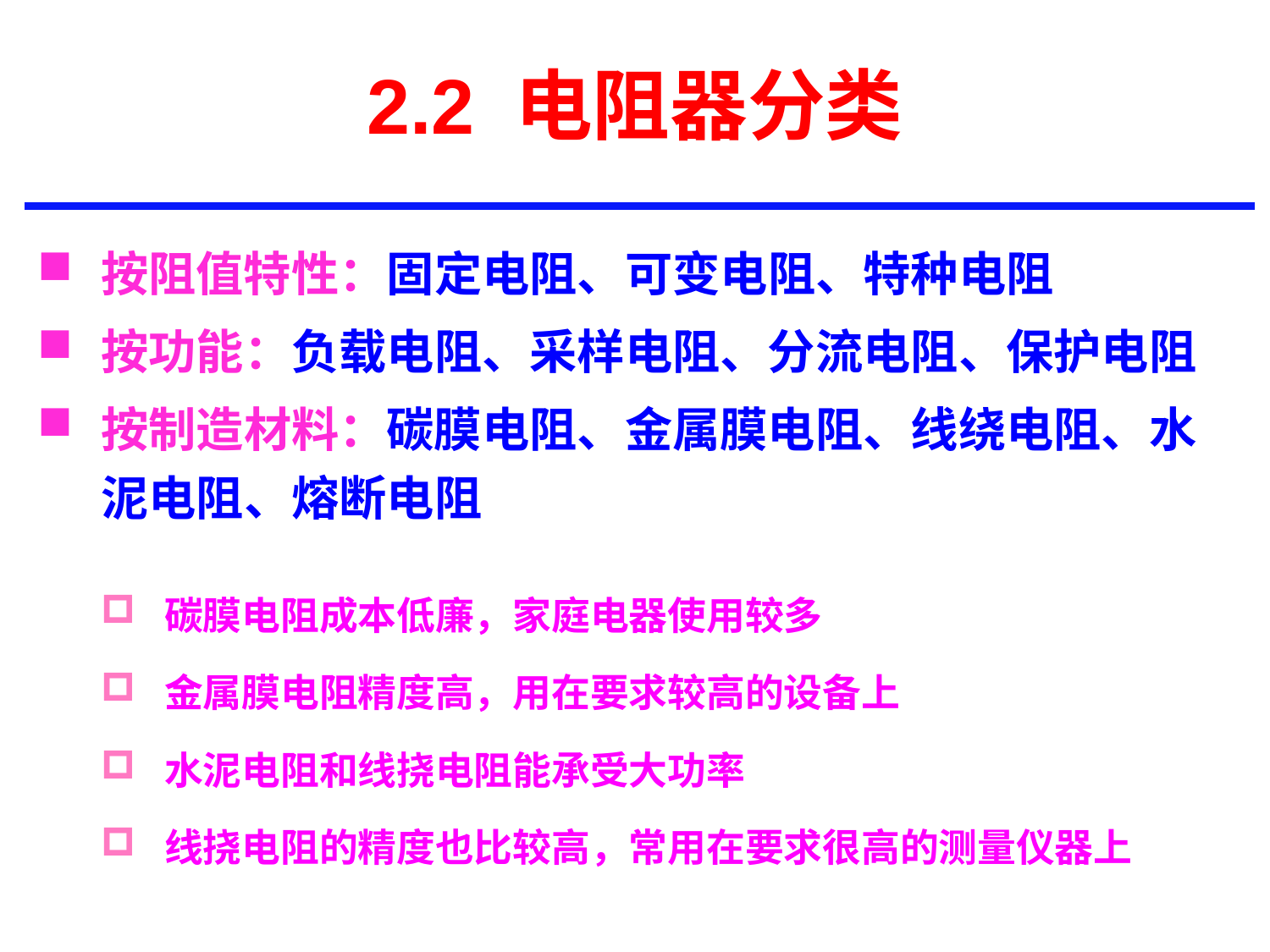

# 2.2 电阻器分类
按阻值特性：固定电阻、可变电阻、特种电阻
按功能：负载电阻、采样电阻、分流电阻、保护电阻
按制造材料：碳膜电阻、金属膜电阻、线绕电阻、水泥电阻、熔断电阻

碳膜电阻成本低廉，家庭电器使用较多
金属膜电阻精度高，用在要求较高的设备上
水泥电阻和线挠电阻能承受大功率
线挠电阻的精度也比较高，常用在要求很高的测量仪器上